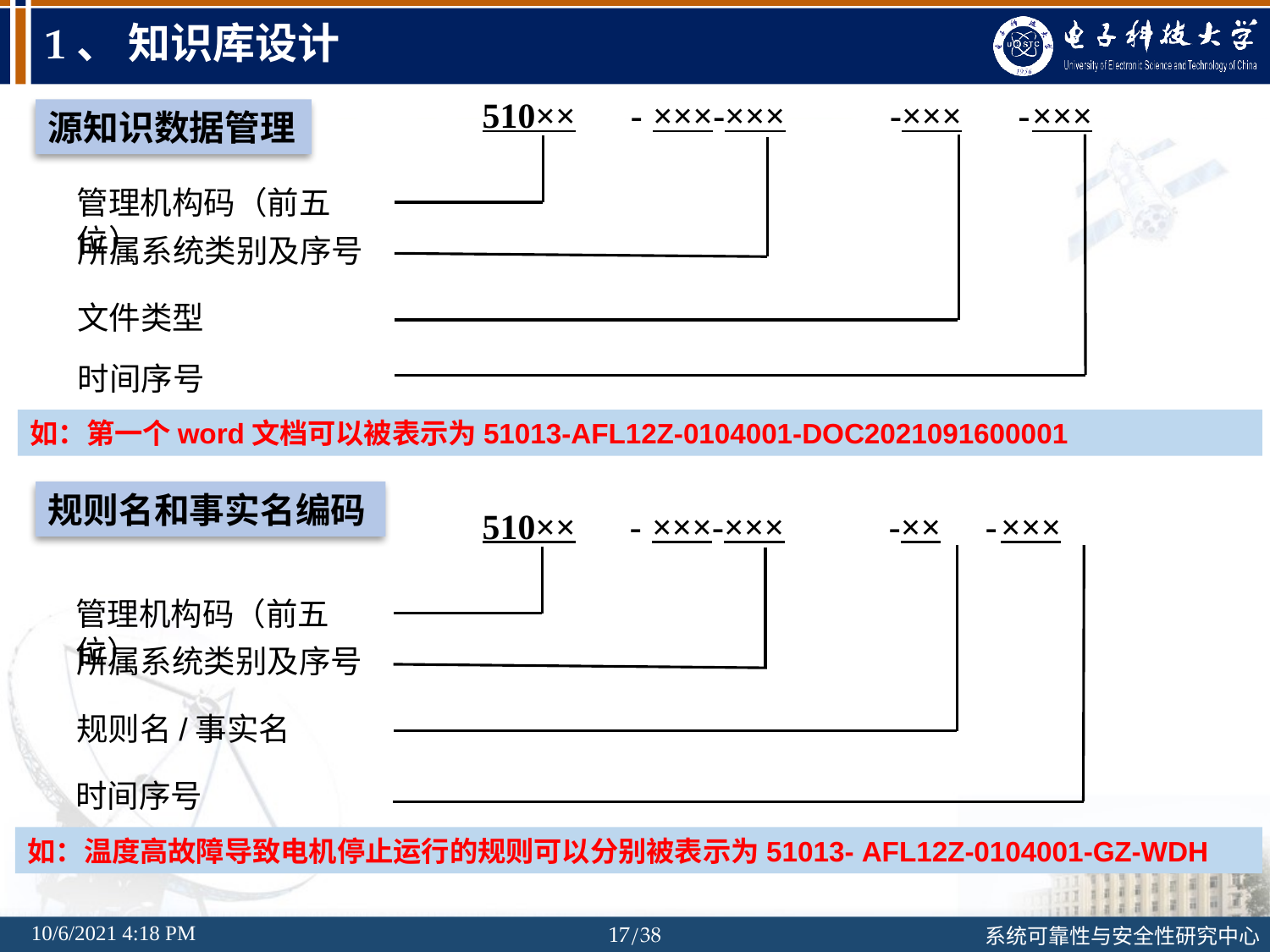

# 1、 知识库设计

| 510×× | - | ×××-××× | -××× | - | ××× |
| --- | --- | --- | --- | --- | --- |
源知识数据管理
管理机构码（前五位）
所属系统类别及序号
文件类型
时间序号
如：第一个word文档可以被表示为51013-AFL12Z-0104001-DOC2021091600001
| 510×× | - | ×××-××× | -×× | - | ××× |
| --- | --- | --- | --- | --- | --- |
规则名和事实名编码
管理机构码（前五位）
所属系统类别及序号
规则名/事实名
时间序号
如：温度高故障导致电机停止运行的规则可以分别被表示为51013- AFL12Z-0104001-GZ-WDH